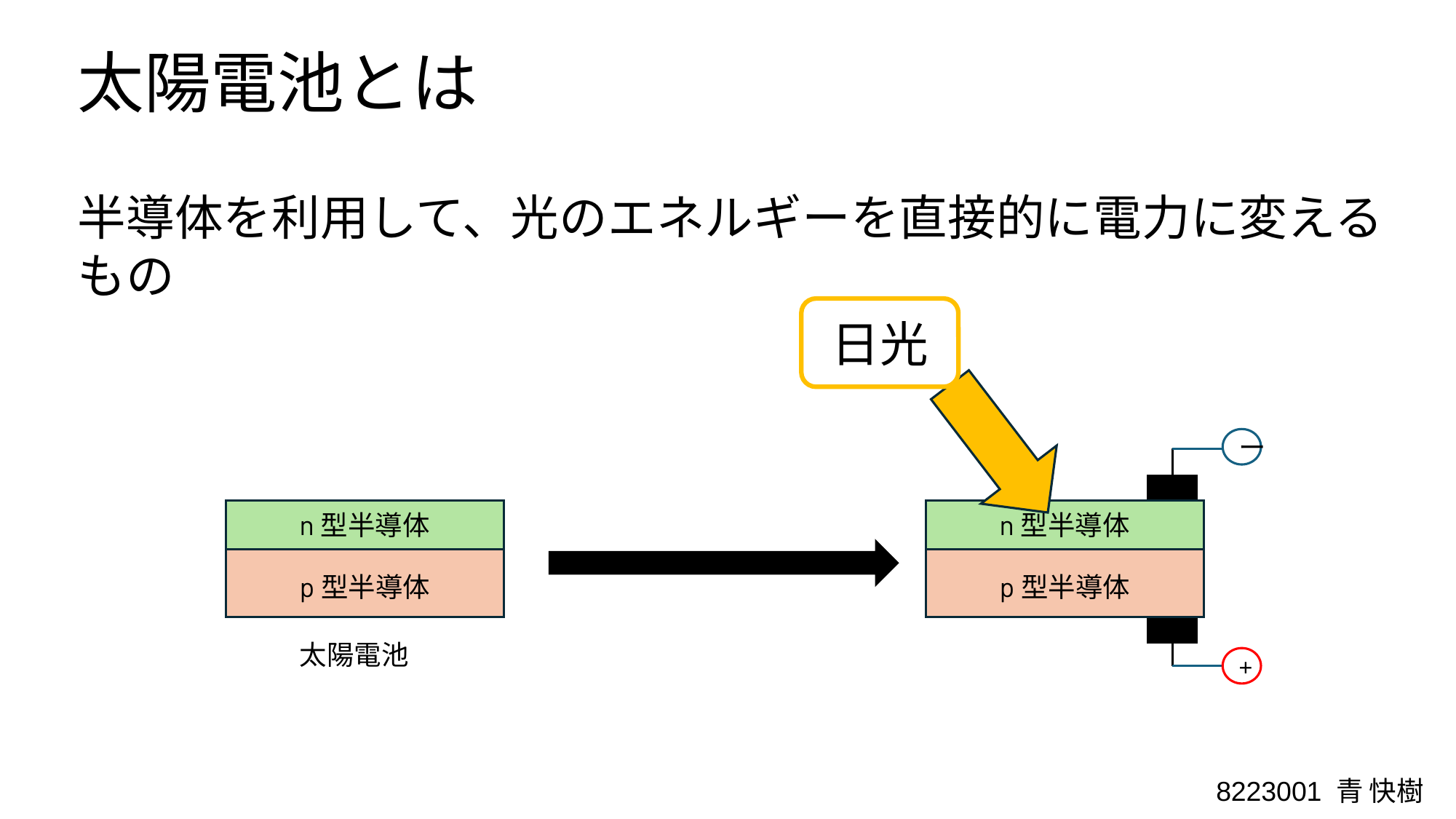

太陽電池とは
半導体を利用して、光のエネルギーを直接的に電力に変えるもの
日光

ー

n型半導体
n型半導体

p型半導体
p型半導体

太陽電池
+
8223001 ⻘ 快樹